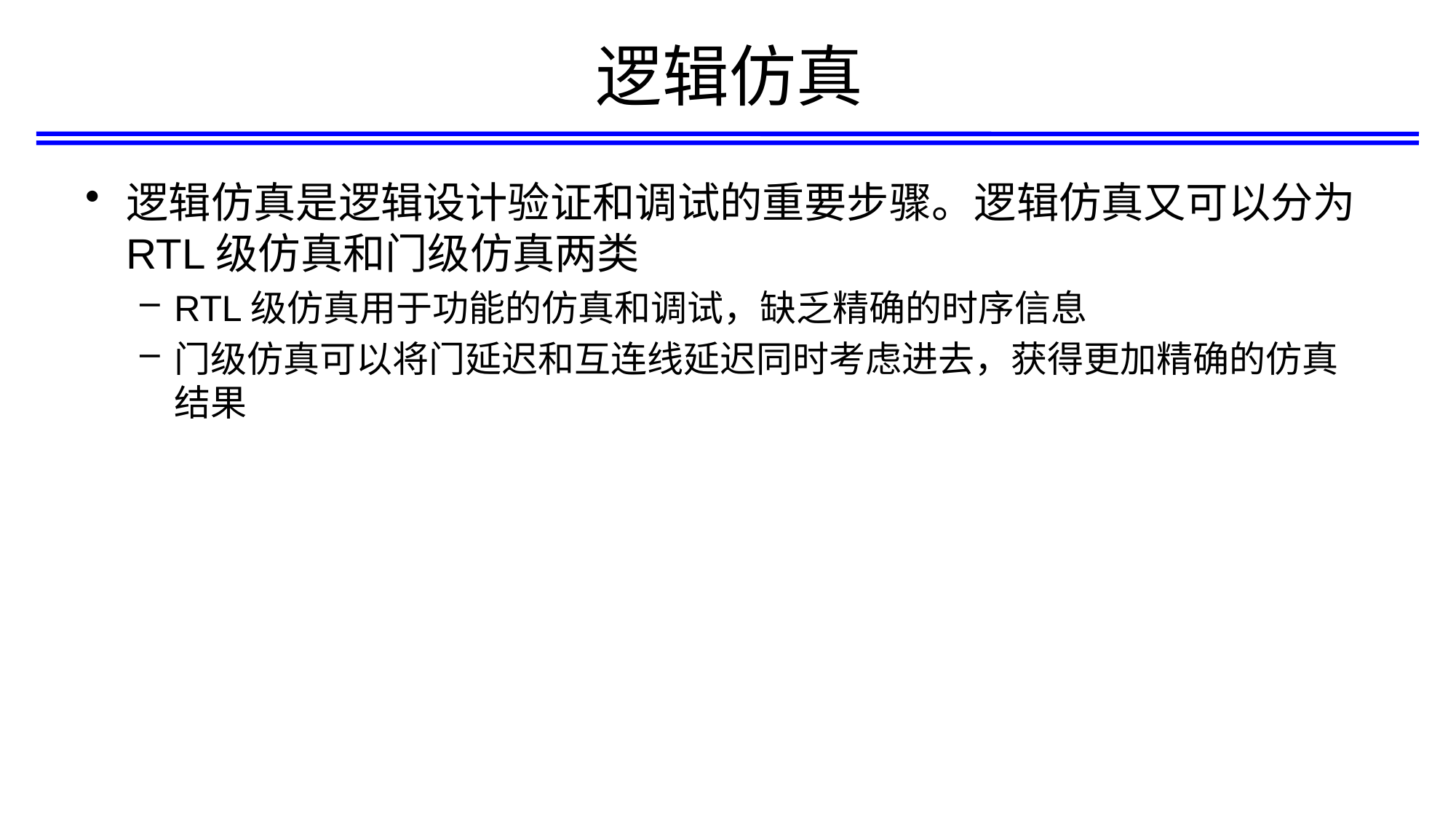

# 逻辑仿真
逻辑仿真是逻辑设计验证和调试的重要步骤。逻辑仿真又可以分为RTL级仿真和门级仿真两类
RTL级仿真用于功能的仿真和调试，缺乏精确的时序信息
门级仿真可以将门延迟和互连线延迟同时考虑进去，获得更加精确的仿真结果